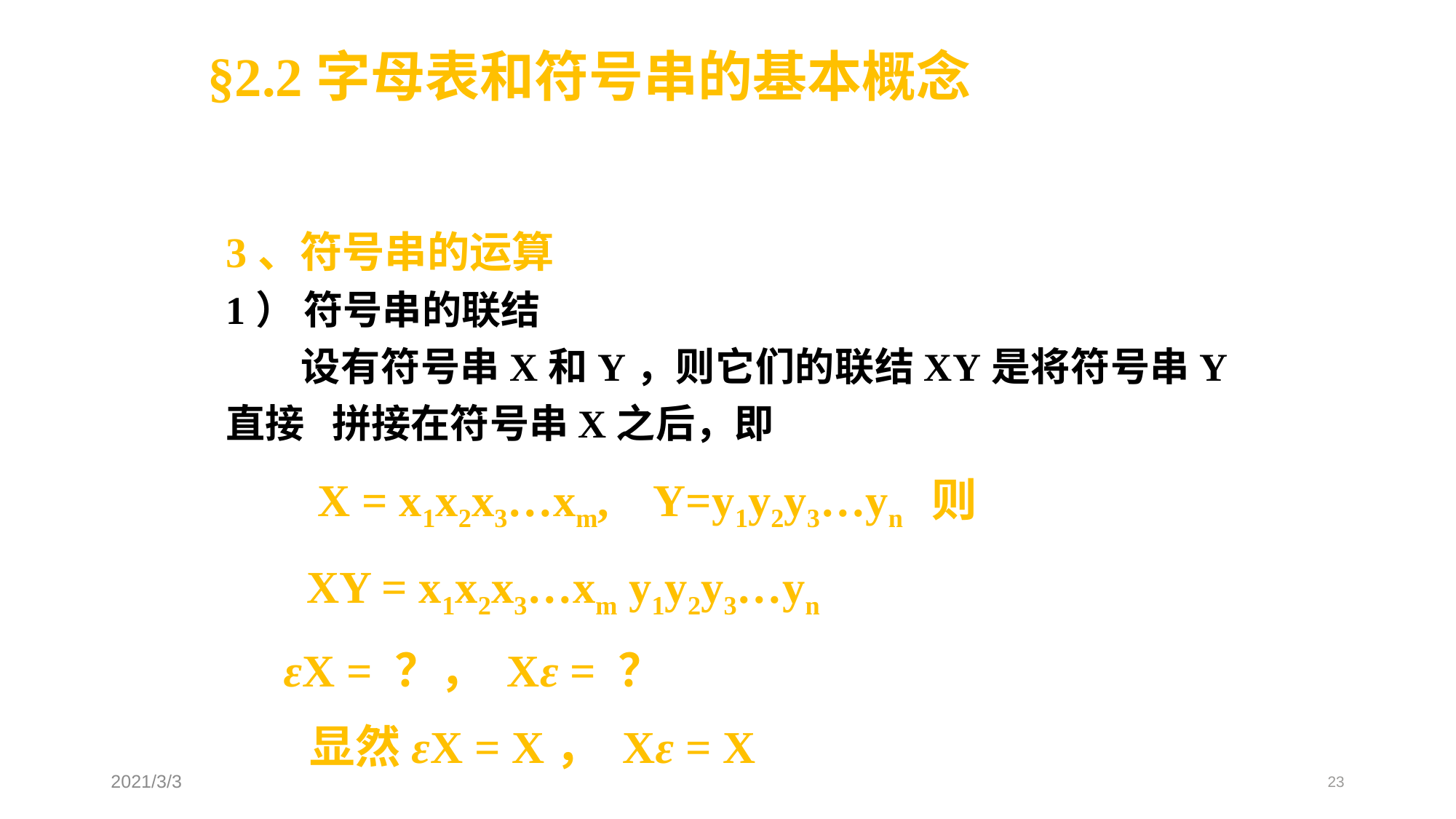

§2.2字母表和符号串的基本概念
3、符号串的运算
1） 符号串的联结
       设有符号串X和Y，则它们的联结XY是将符号串Y直接   拼接在符号串X之后，即
        X = x1x2x3…xm,    Y=y1y2y3…yn  则
       XY = x1x2x3…xm y1y2y3…yn
     εX = ？， Xε = ？
       显然εX = X， Xε = X
2021/3/3
23